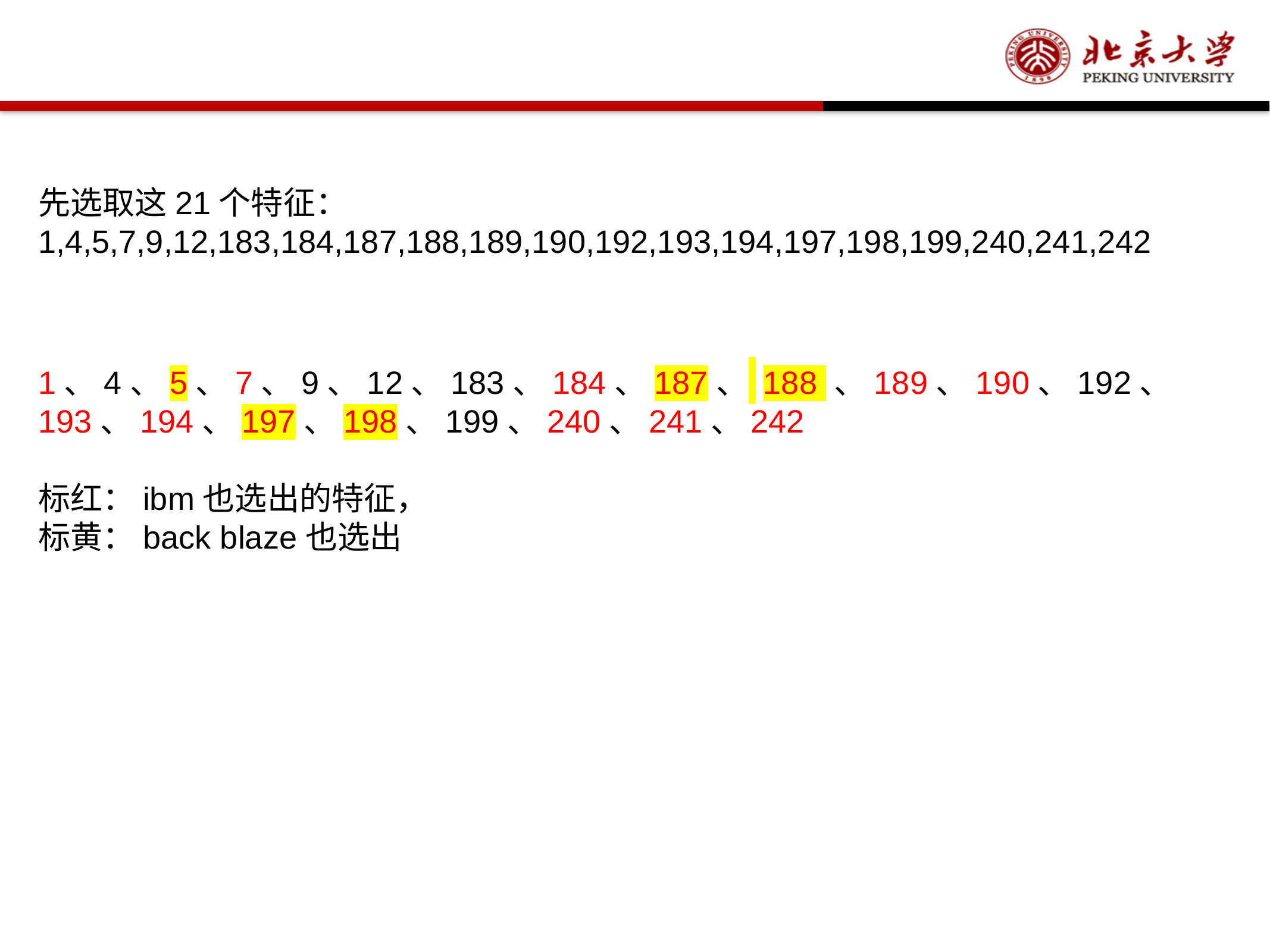

先选取这21个特征：1,4,5,7,9,12,183,184,187,188,189,190,192,193,194,197,198,199,240,241,242
1、4、5、7、9、12、183、184、187、 188 、189、190、192、193、194、197、198、199、240、241、242

标红：ibm也选出的特征，
标黄：back blaze也选出